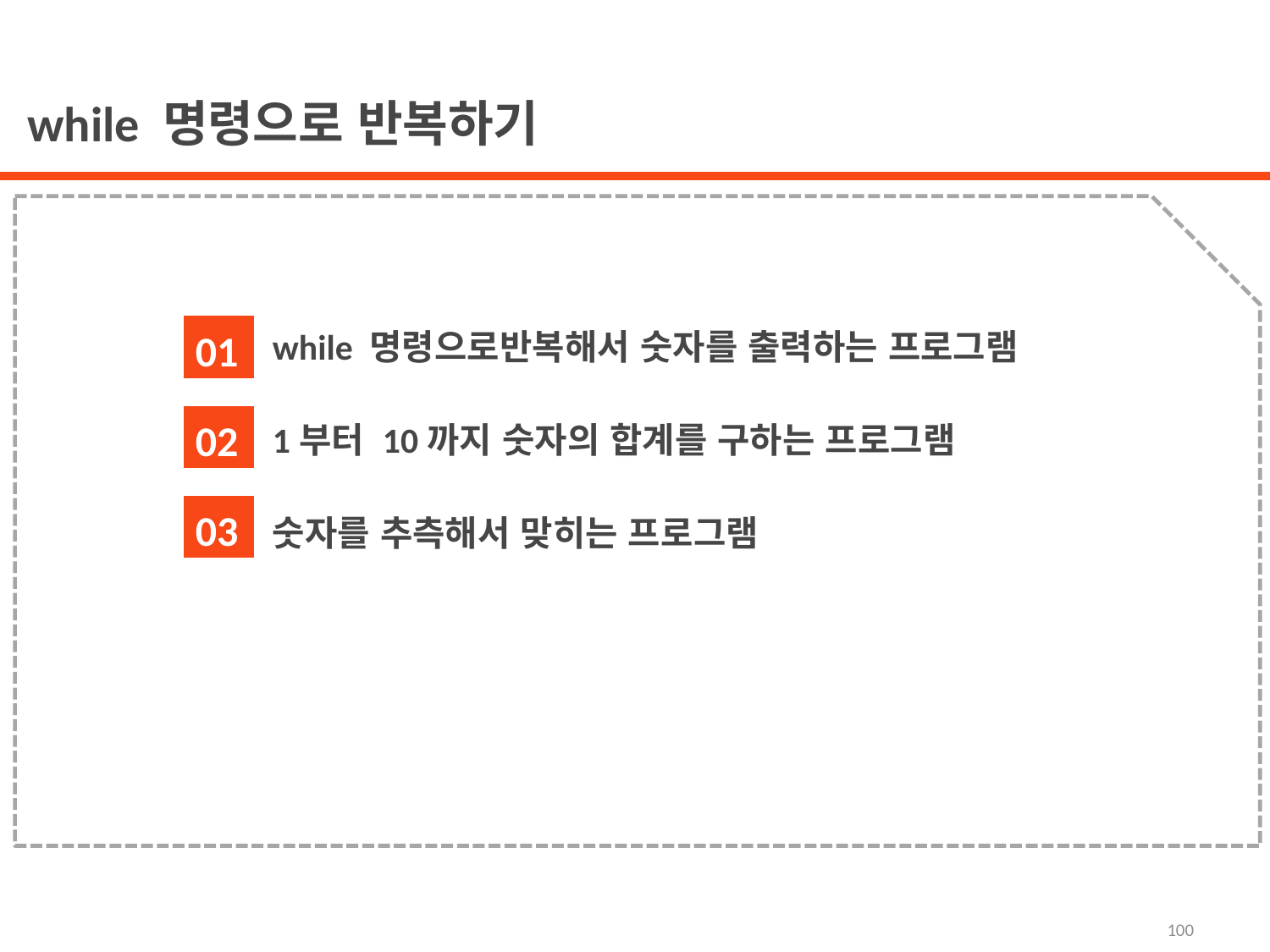

while 명령으로 반복하기

while 명령으로반복해서 숫자를 출력하는 프로그램

1부터 10까지 숫자의 합계를 구하는 프로그램

숫자를 추측해서 맞히는 프로그램

01

02

03
100